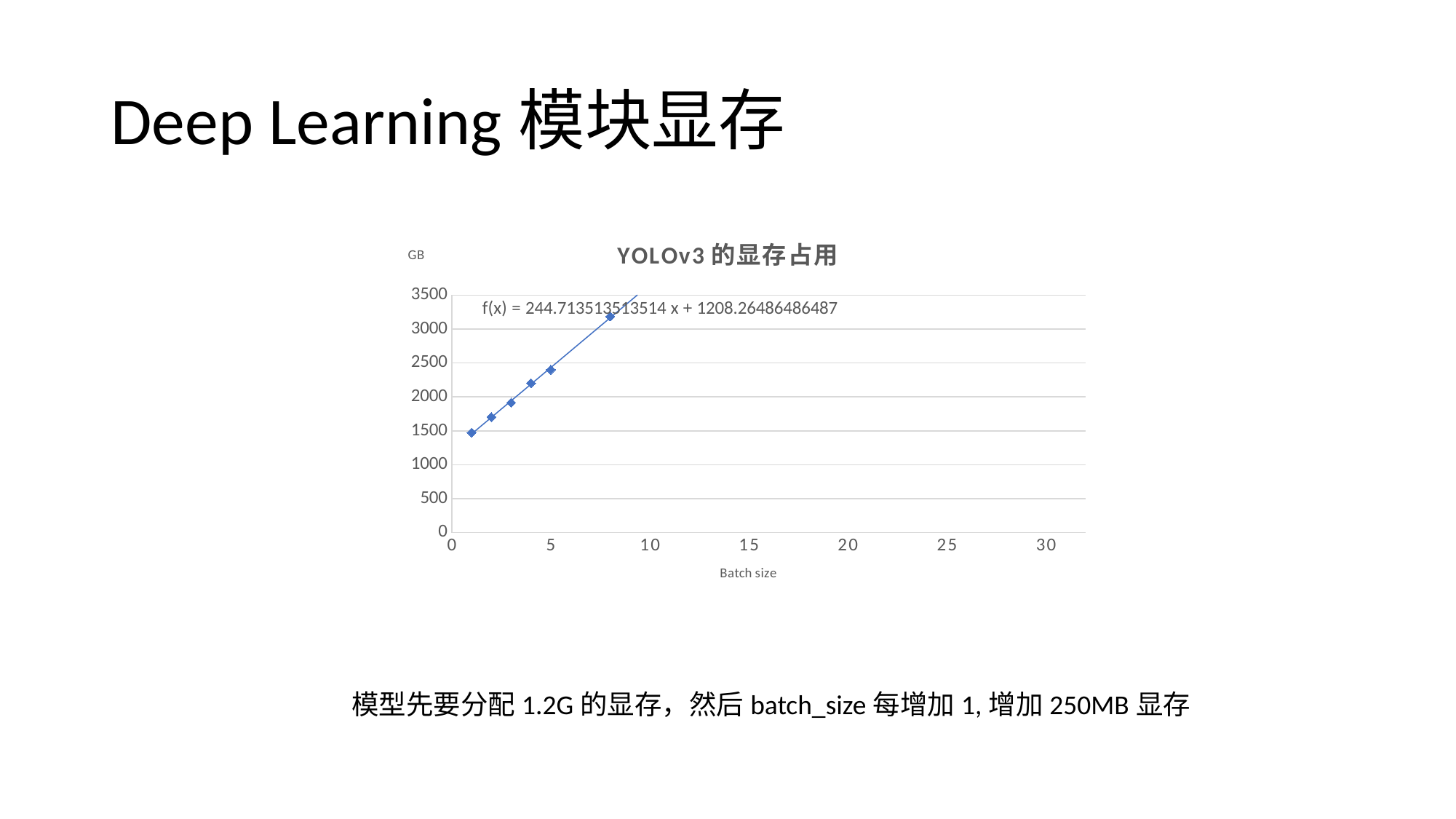

# Deep Learning模块显存

### Chart: YOLOv3的显存占用

| Category |  |
|---|---|
模型先要分配1.2G的显存，然后batch_size每增加1,增加250MB显存